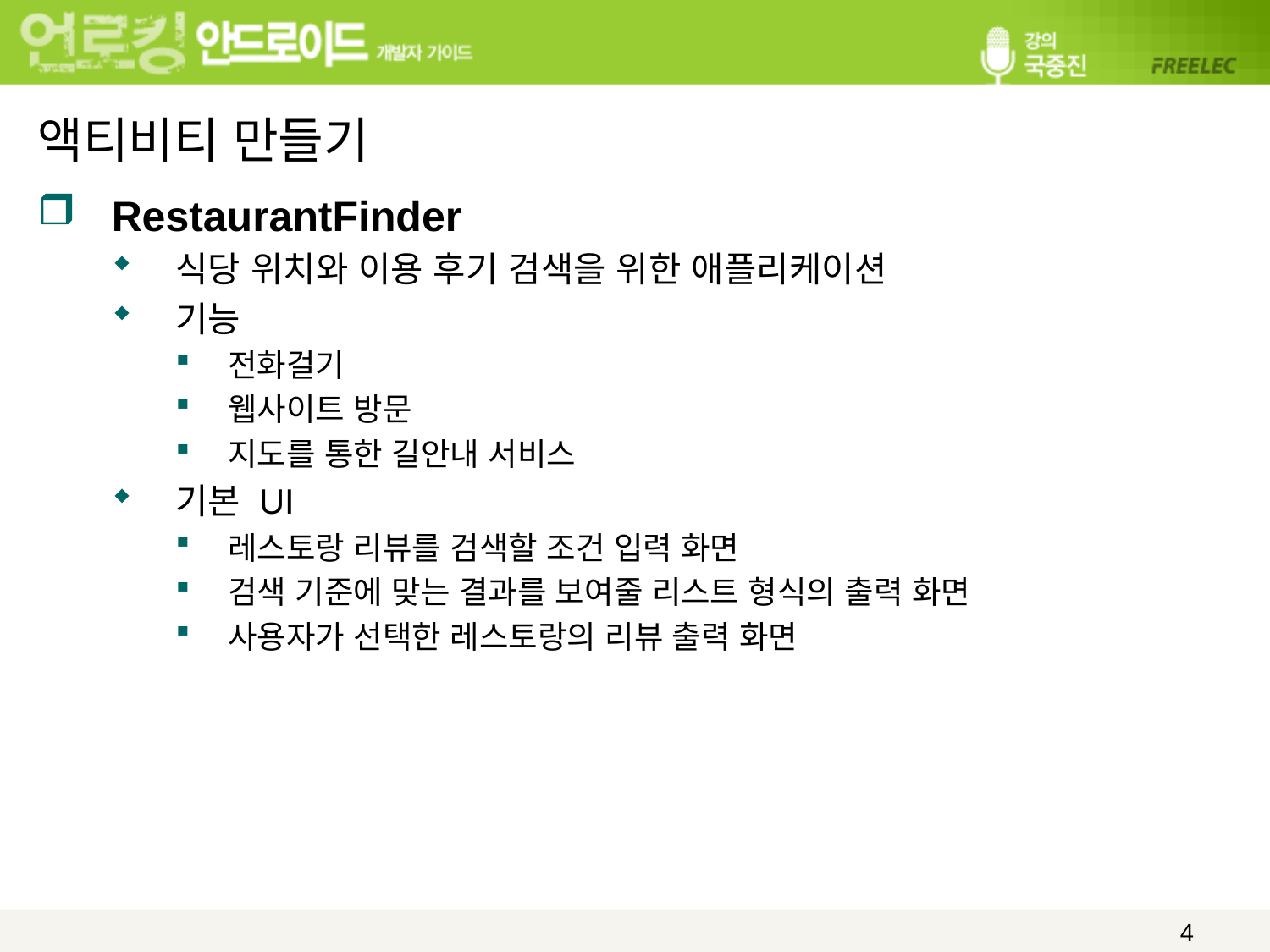

# 액티비티 만들기
RestaurantFinder
식당 위치와 이용 후기 검색을 위한 애플리케이션
기능
전화걸기
웹사이트 방문
지도를 통한 길안내 서비스
기본 UI
레스토랑 리뷰를 검색할 조건 입력 화면
검색 기준에 맞는 결과를 보여줄 리스트 형식의 출력 화면
사용자가 선택한 레스토랑의 리뷰 출력 화면

4